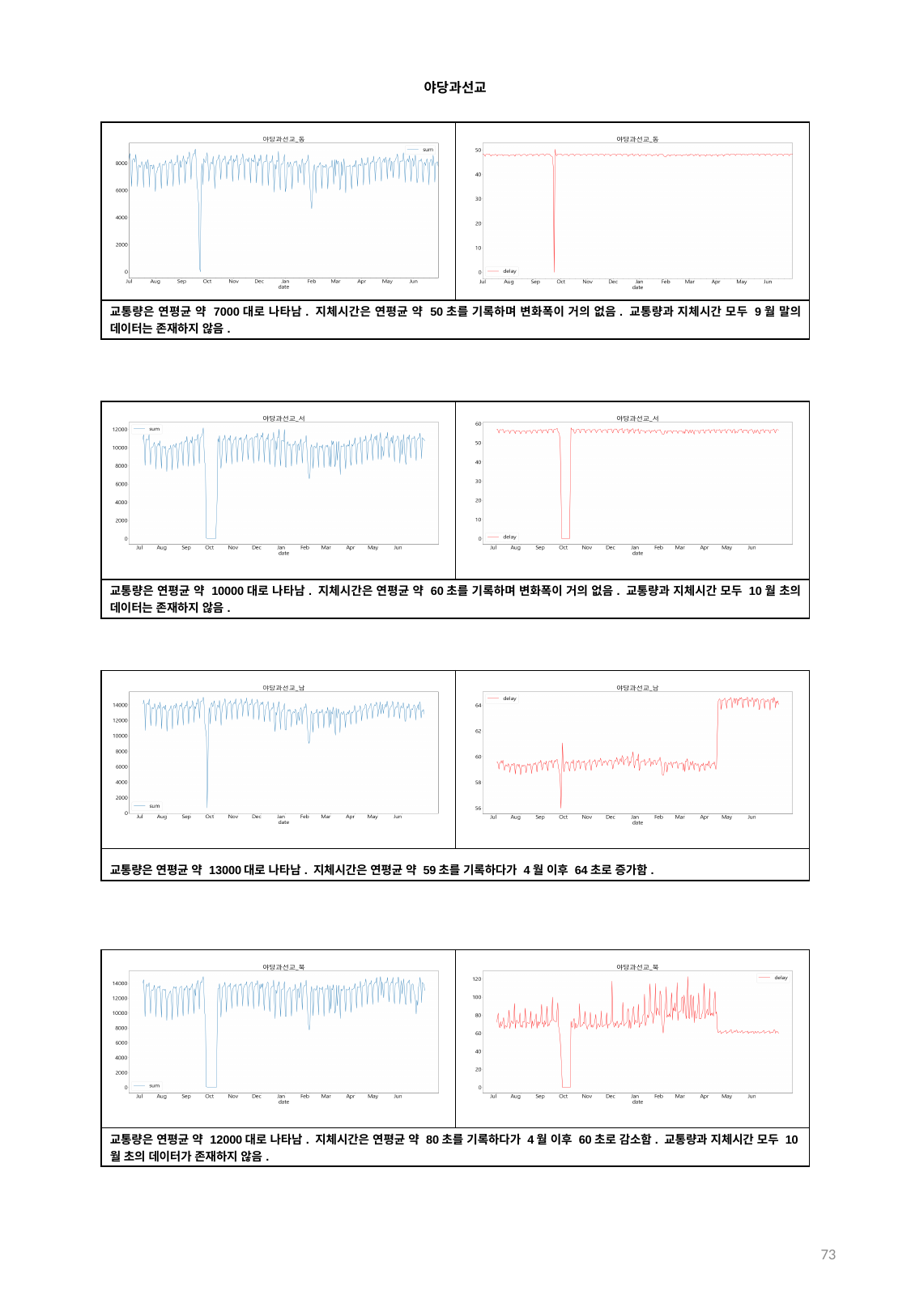

야당과선교
|  |  |
| --- | --- |
| 교통량은 연평균 약 7000대로 나타남. 지체시간은 연평균 약 50초를 기록하며 변화폭이 거의 없음. 교통량과 지체시간 모두 9월 말의 데이터는 존재하지 않음. |  |
|  |  |
| --- | --- |
| 교통량은 연평균 약 10000대로 나타남. 지체시간은 연평균 약 60초를 기록하며 변화폭이 거의 없음. 교통량과 지체시간 모두 10월 초의 데이터는 존재하지 않음. |  |
|  |  |
| --- | --- |
| 교통량은 연평균 약 13000대로 나타남. 지체시간은 연평균 약 59초를 기록하다가 4월 이후 64초로 증가함. |  |
|  |  |
| --- | --- |
| 교통량은 연평균 약 12000대로 나타남. 지체시간은 연평균 약 80초를 기록하다가 4월 이후 60초로 감소함. 교통량과 지체시간 모두 10월 초의 데이터가 존재하지 않음. |  |
73